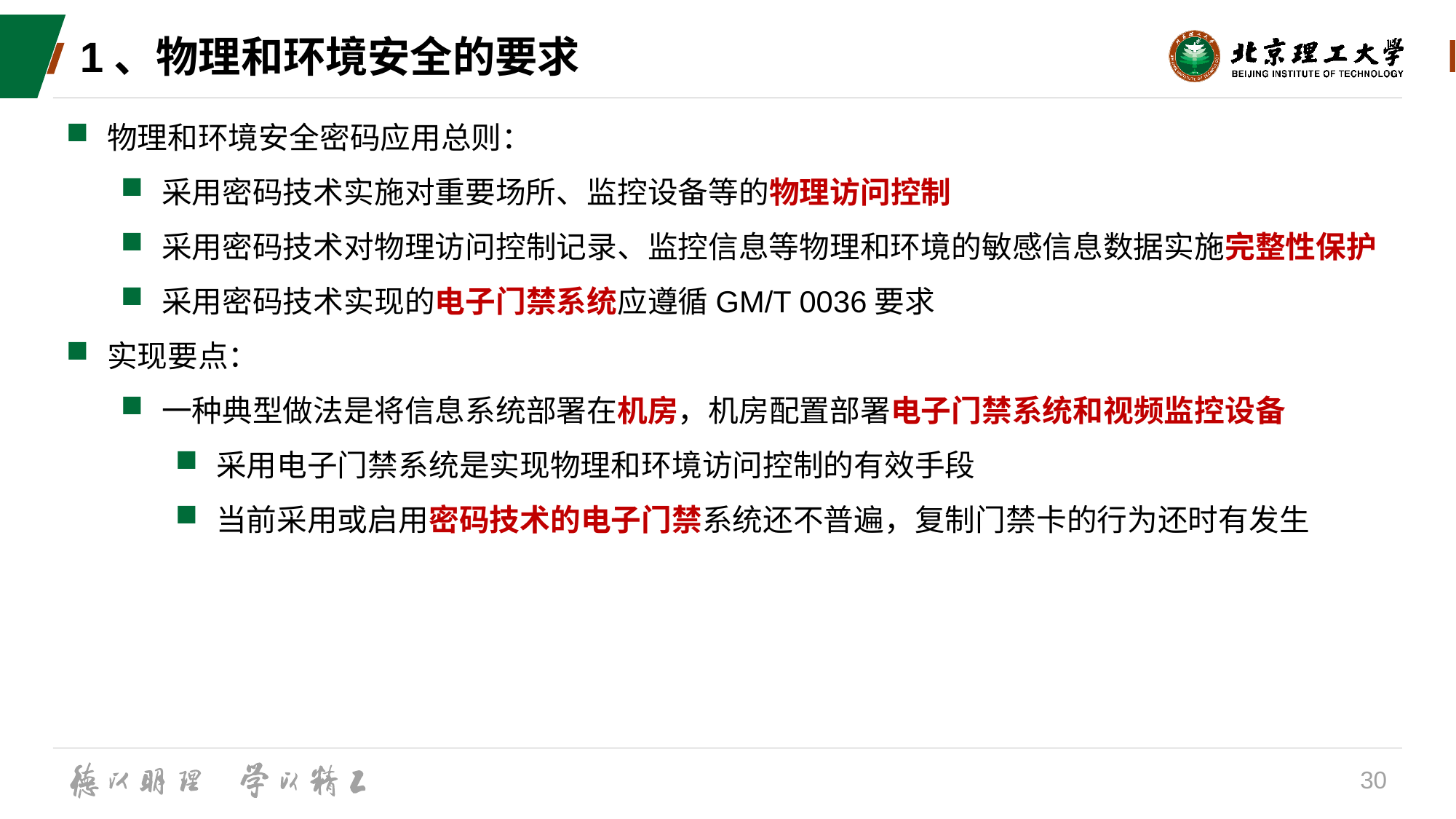

# 1、物理和环境安全的要求
物理和环境安全密码应用总则：
采用密码技术实施对重要场所、监控设备等的物理访问控制
采用密码技术对物理访问控制记录、监控信息等物理和环境的敏感信息数据实施完整性保护
采用密码技术实现的电子门禁系统应遵循GM/T 0036要求
实现要点：
一种典型做法是将信息系统部署在机房，机房配置部署电子门禁系统和视频监控设备
采用电子门禁系统是实现物理和环境访问控制的有效手段
当前采用或启用密码技术的电子门禁系统还不普遍，复制门禁卡的行为还时有发生